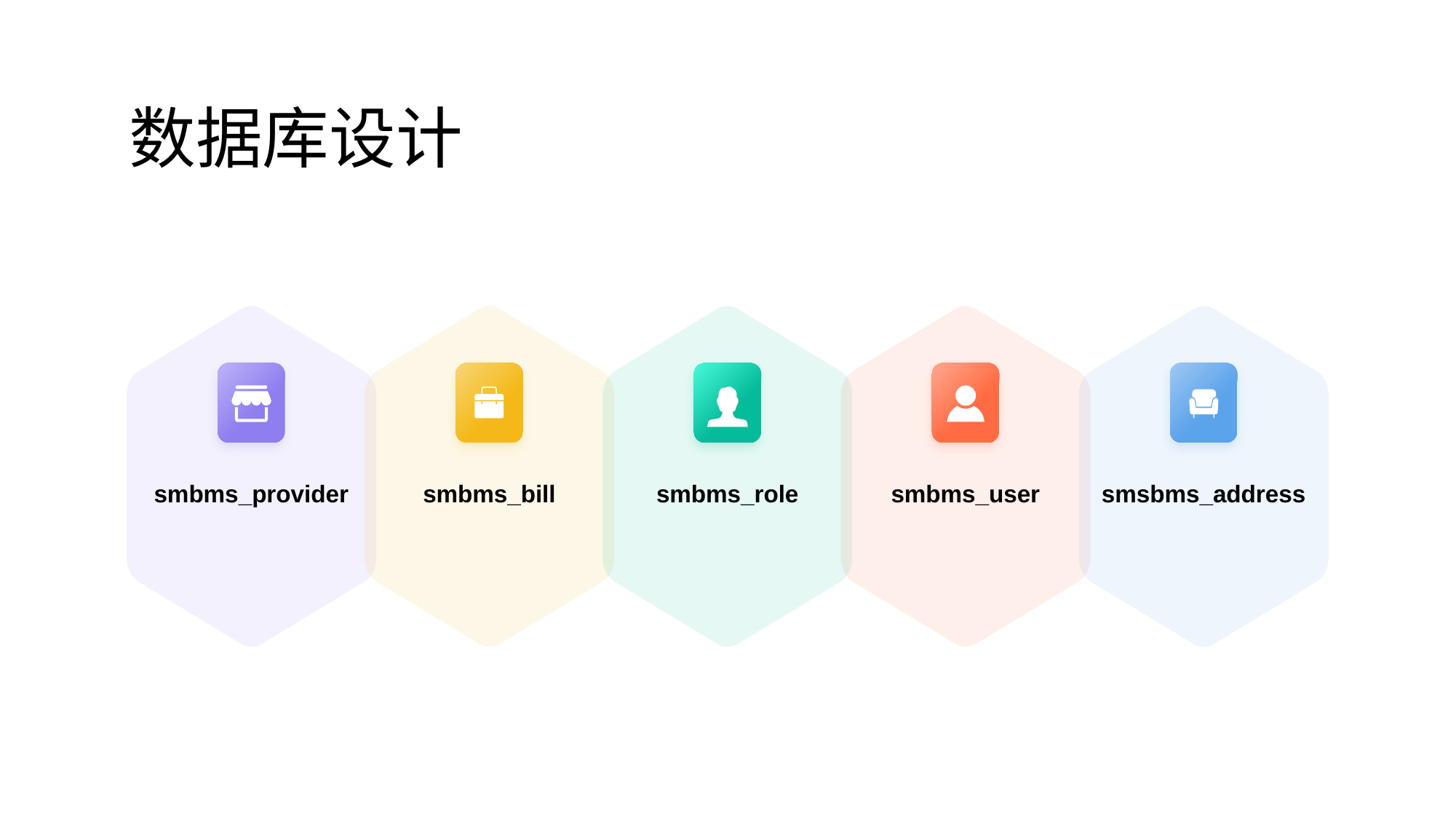

数据库设计
01
01
01
01
01

smbms_provider
smbms_role
smbms_user
smsbms_address
smbms_bill